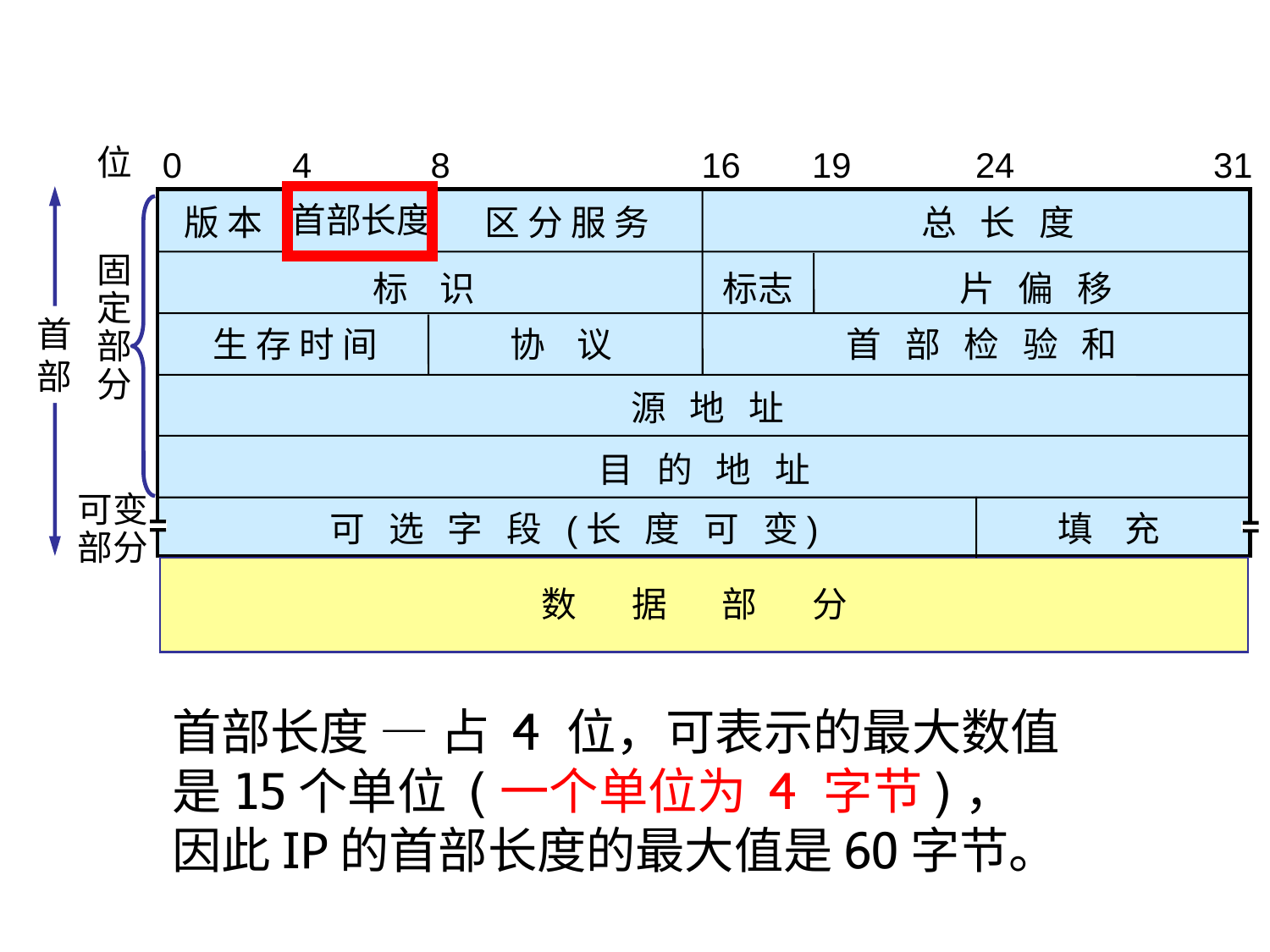

位
0
4
8
16
19
24
31

首部长度 — 占 4 位，可表示的最大数值
是15个单位 (一个单位为 4 字节)，
因此IP的首部长度的最大值是60字节。

首部长度
版 本
区 分 服 务
总   长   度

固
定
部
分

标    识
标志
片   偏   移
首
部

生 存 时 间
协    议
首   部   检   验   和

源   地   址

目   的   地   址
可变
部分

可   选   字   段  (长   度   可   变)
填    充

数       据       部       分